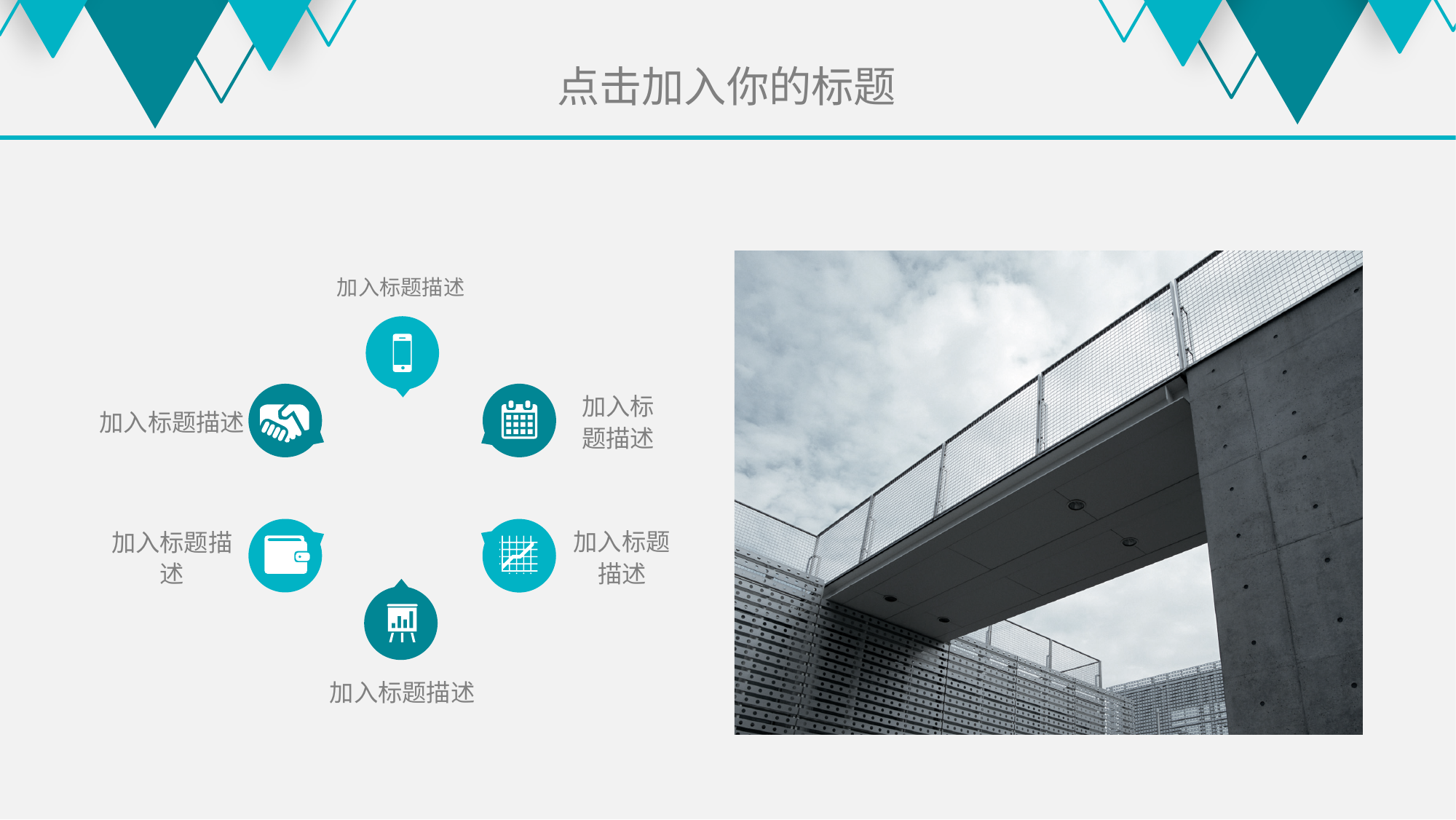

点击加入你的标题

加入标题描述

加入标题描述

加入标题描述

加入标题描述

加入标题描述

加入标题描述